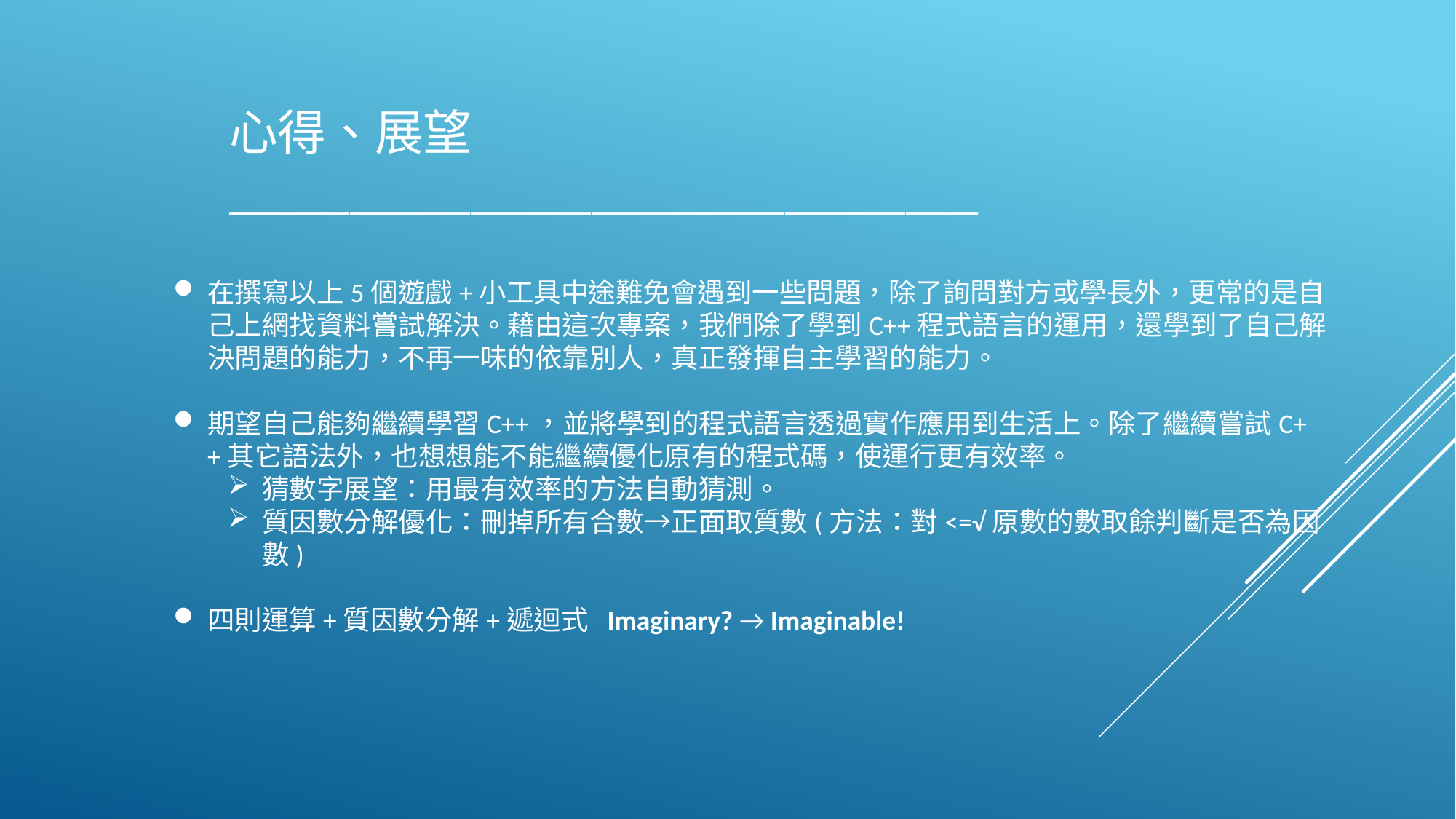

# 心得、展望_______________________________
在撰寫以上5個遊戲+小工具中途難免會遇到一些問題，除了詢問對方或學長外，更常的是自己上網找資料嘗試解決。藉由這次專案，我們除了學到C++程式語言的運用，還學到了自己解決問題的能力，不再一味的依靠別人，真正發揮自主學習的能力。

期望自己能夠繼續學習C++，並將學到的程式語言透過實作應用到生活上。除了繼續嘗試C++其它語法外，也想想能不能繼續優化原有的程式碼，使運行更有效率。
猜數字展望：用最有效率的方法自動猜測。
質因數分解優化：刪掉所有合數→正面取質數(方法：對<=√原數的數取餘判斷是否為因數)

四則運算+質因數分解+遞迴式  Imaginary? → Imaginable!